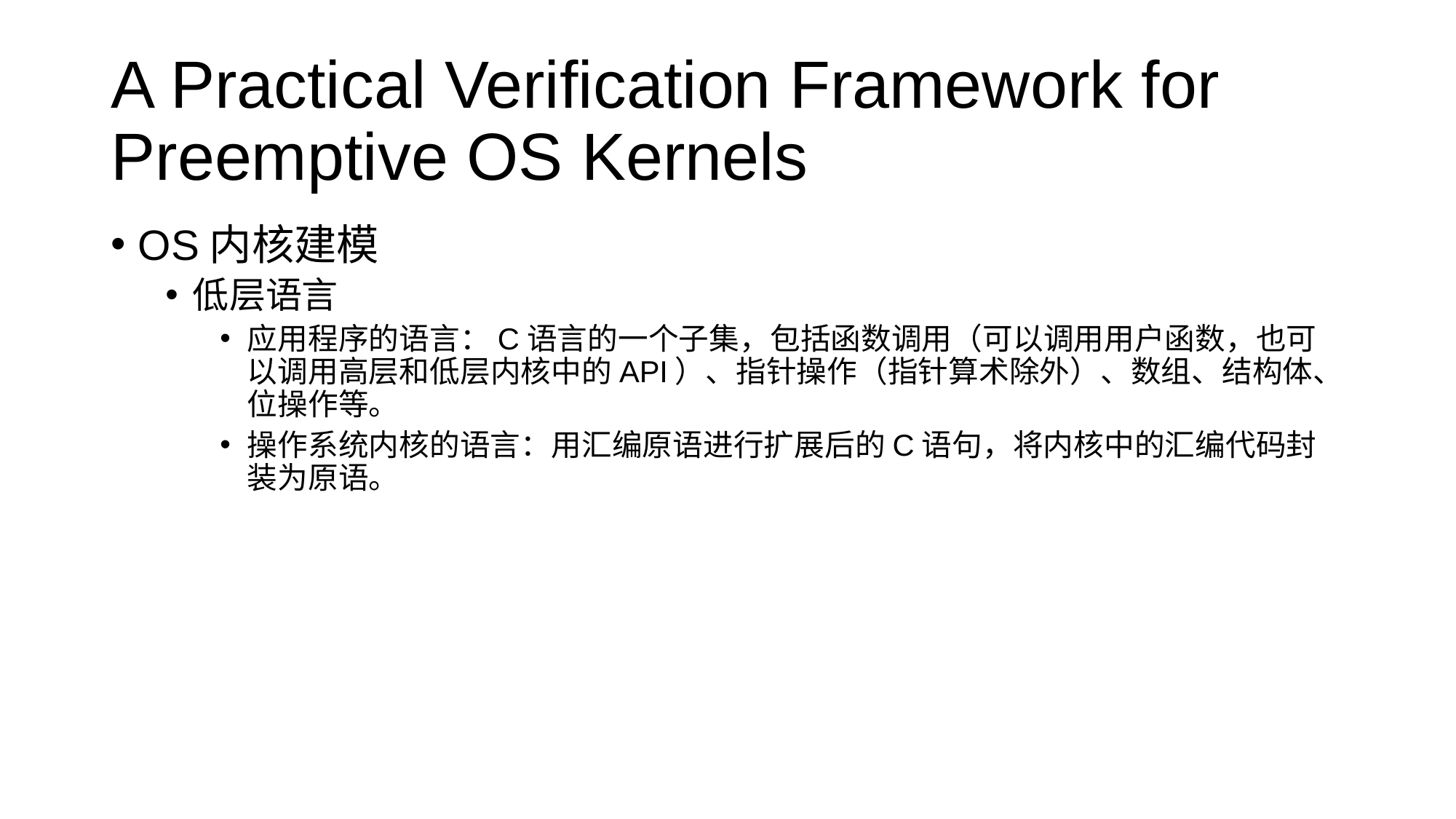

# A Practical Verification Framework for Preemptive OS Kernels
OS内核建模
低层语言
应用程序的语言：C语言的一个子集，包括函数调用（可以调用用户函数，也可以调用高层和低层内核中的API）、指针操作（指针算术除外）、数组、结构体、位操作等。
操作系统内核的语言：用汇编原语进行扩展后的C语句，将内核中的汇编代码封装为原语。